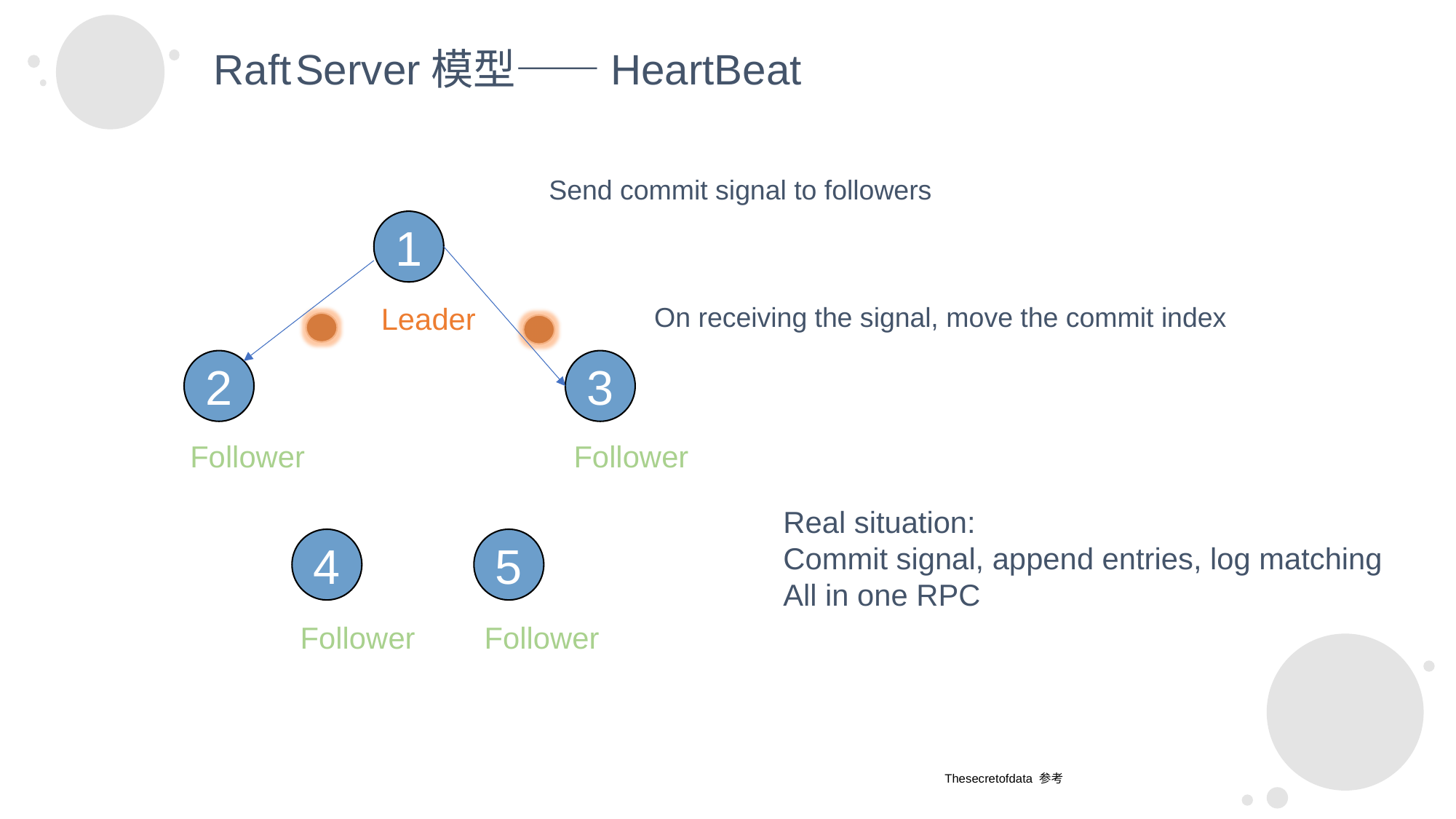

Raft Server模型——HeartBeat
Send commit signal to followers
1
Leader
On receiving the signal, move the commit index

2
3
Follower
Follower
Real situation:
Commit signal, append entries, log matching
All in one RPC
4
5
Follower
Follower

Thesecretofdata 参考